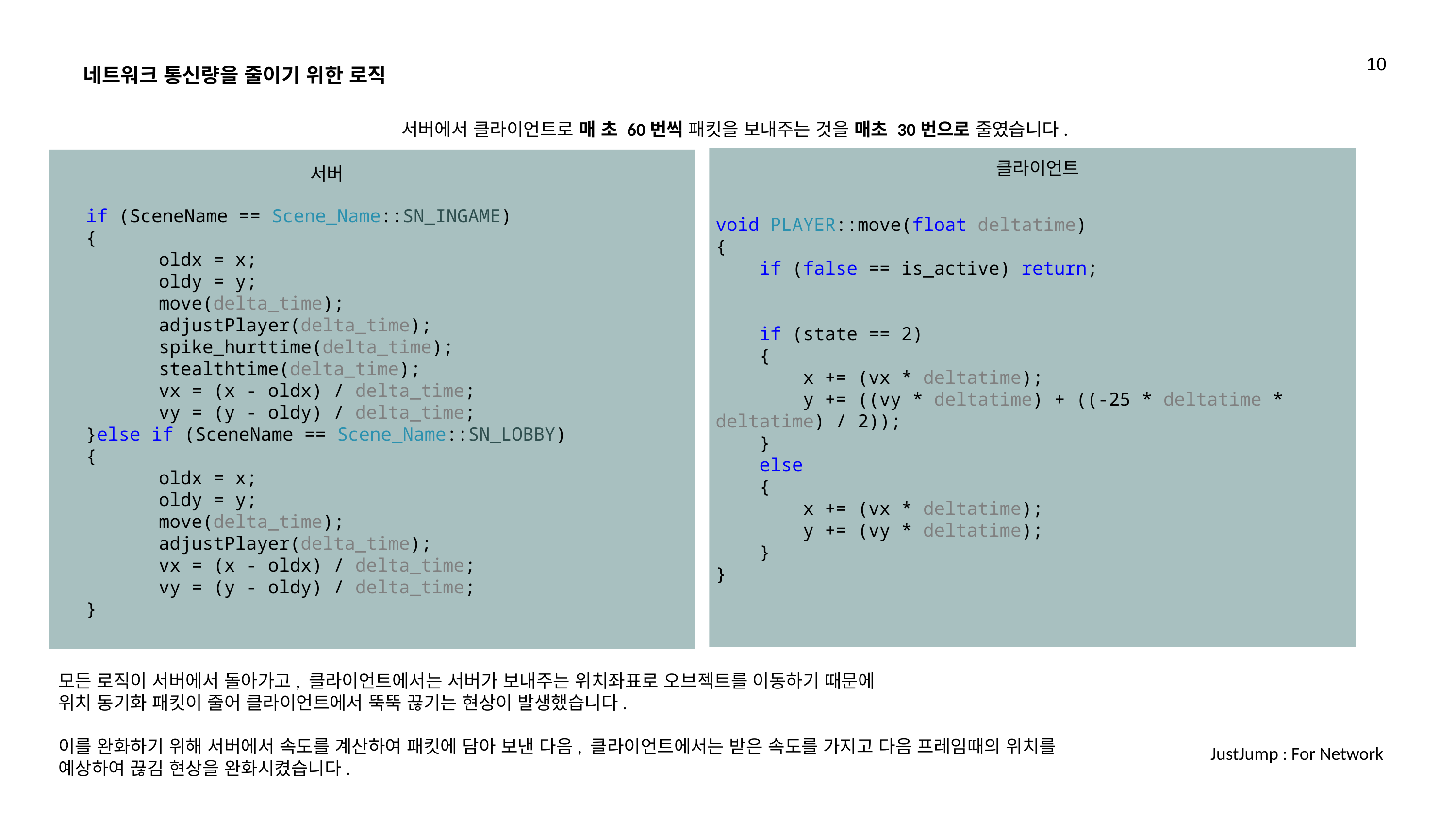

10
네트워크 통신량을 줄이기 위한 로직
서버에서 클라이언트로 매 초 60번씩 패킷을 보내주는 것을 매초 30번으로 줄였습니다.

클라이언트
서버
if (SceneName == Scene_Name::SN_INGAME)
{
	oldx = x;
	oldy = y;
	move(delta_time);
	adjustPlayer(delta_time);
	spike_hurttime(delta_time);
	stealthtime(delta_time);
	vx = (x - oldx) / delta_time;
	vy = (y - oldy) / delta_time;
}else if (SceneName == Scene_Name::SN_LOBBY)
{
	oldx = x;
	oldy = y;
	move(delta_time);
	adjustPlayer(delta_time);
	vx = (x - oldx) / delta_time;
	vy = (y - oldy) / delta_time;
}
void PLAYER::move(float deltatime)
{
    if (false == is_active) return;

    if (state == 2)
    {
        x += (vx * deltatime);
        y += ((vy * deltatime) + ((-25 * deltatime * deltatime) / 2));
    }
    else
    {
        x += (vx * deltatime);
        y += (vy * deltatime);
    }
}
모든 로직이 서버에서 돌아가고, 클라이언트에서는 서버가 보내주는 위치좌표로 오브젝트를 이동하기 때문에
위치 동기화 패킷이 줄어 클라이언트에서 뚝뚝 끊기는 현상이 발생했습니다.

이를 완화하기 위해 서버에서 속도를 계산하여 패킷에 담아 보낸 다음, 클라이언트에서는 받은 속도를 가지고 다음 프레임때의 위치를 예상하여 끊김 현상을 완화시켰습니다.
JustJump : For Network